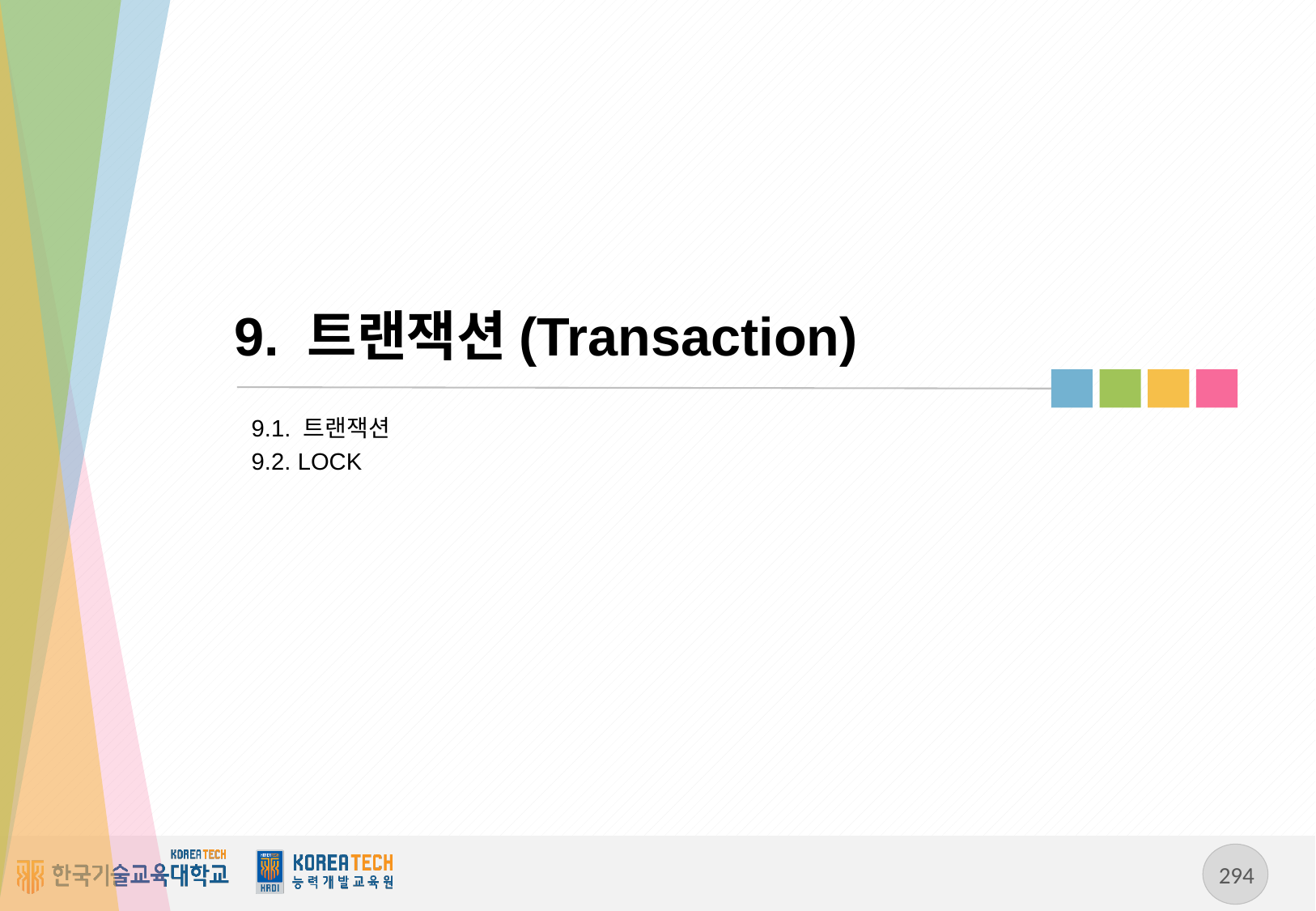

# 9. 트랜잭션(Transaction)
9.1. 트랜잭션
9.2. LOCK